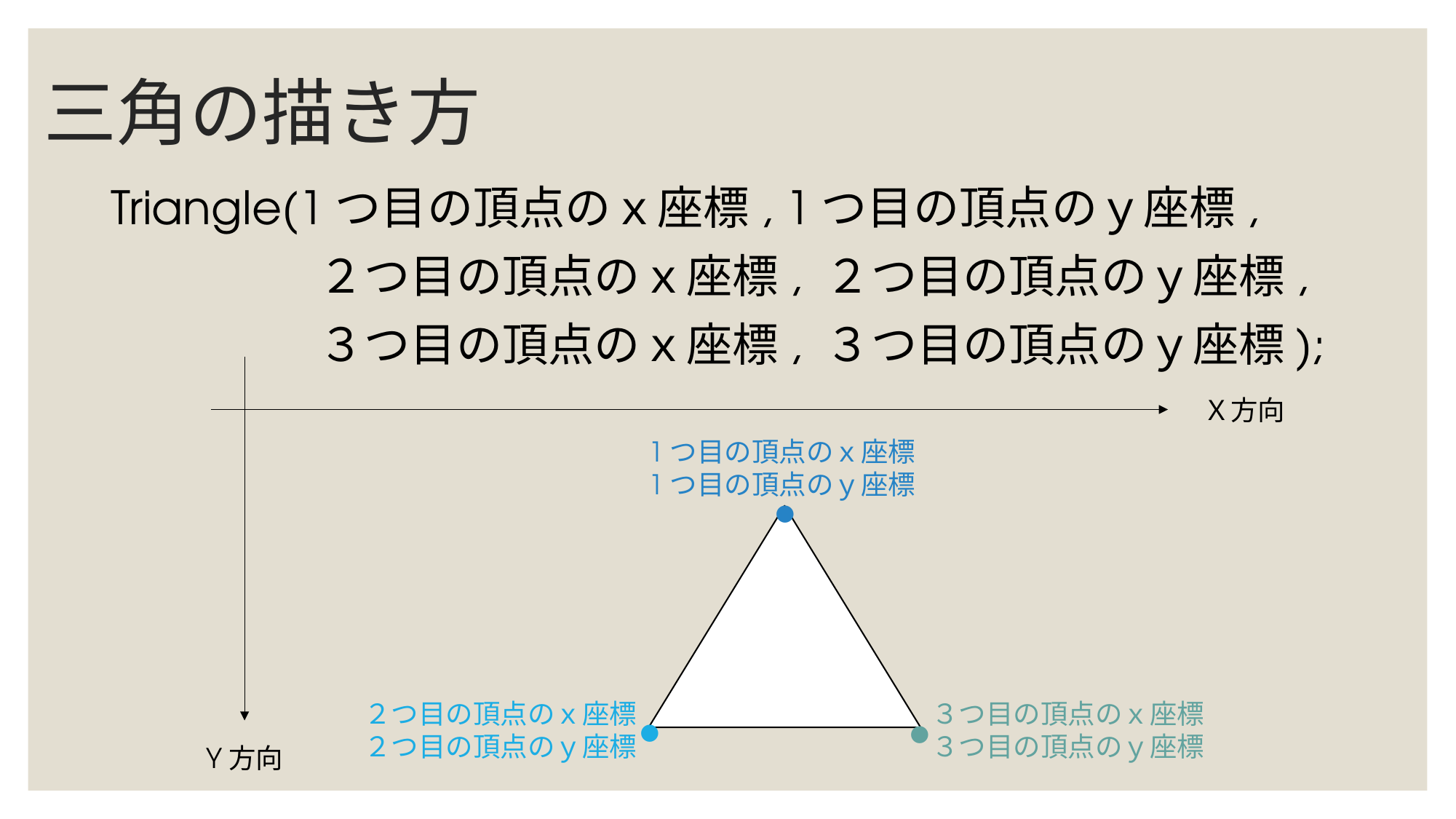

# 三角の描き方
Triangle(1つ目の頂点のｘ座標, 1つ目の頂点のｙ座標,
		２つ目の頂点のｘ座標, ２つ目の頂点のｙ座標,
		３つ目の頂点のｘ座標, ３つ目の頂点のｙ座標);
Ｘ方向
1つ目の頂点のｘ座標
1つ目の頂点のｙ座標
・

・
・
２つ目の頂点のｘ座標
２つ目の頂点のｙ座標
３つ目の頂点のｘ座標
３つ目の頂点のｙ座標
Y方向